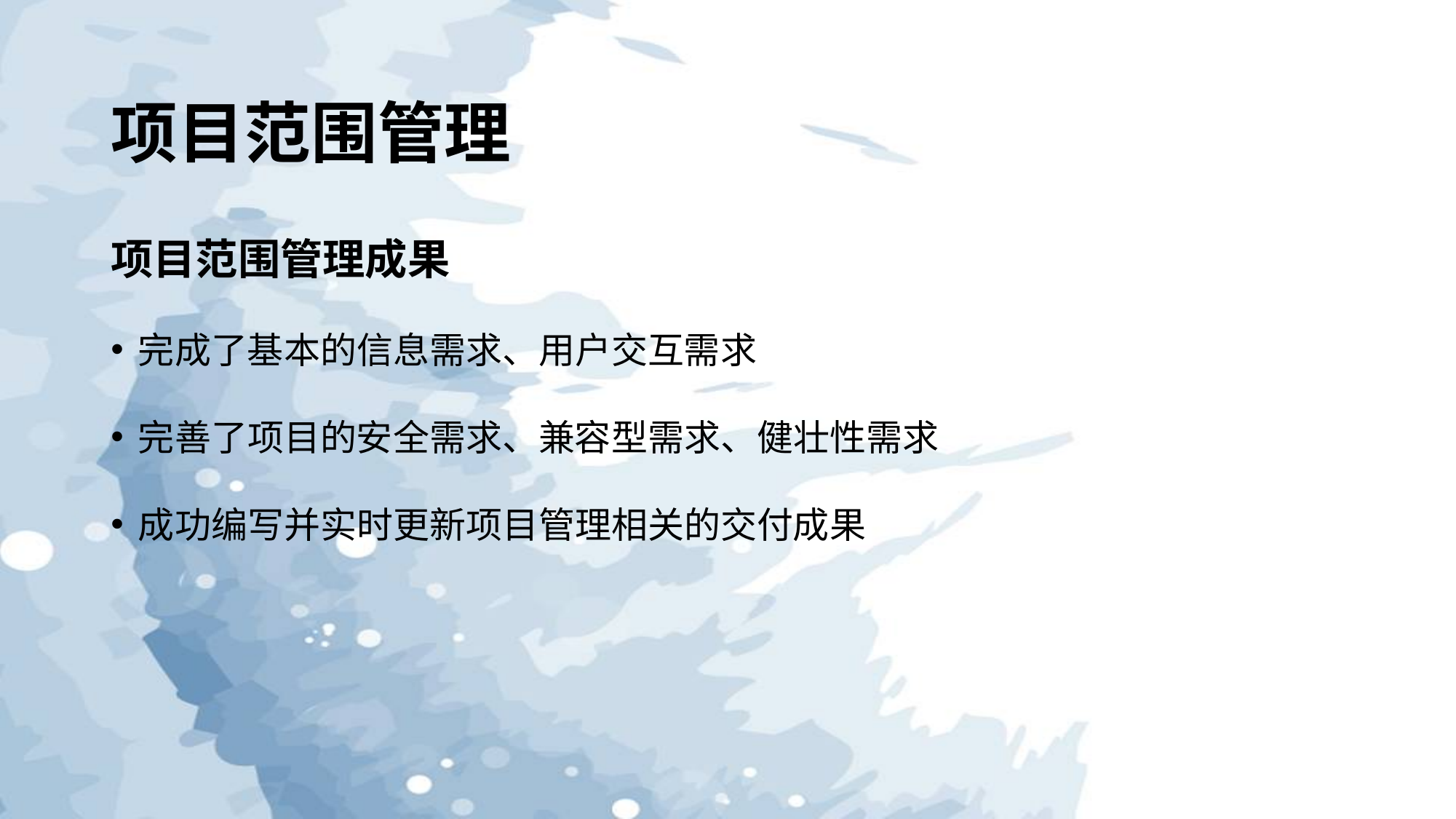

项目范围管理
项目范围管理成果
完成了基本的信息需求、用户交互需求
完善了项目的安全需求、兼容型需求、健壮性需求
成功编写并实时更新项目管理相关的交付成果